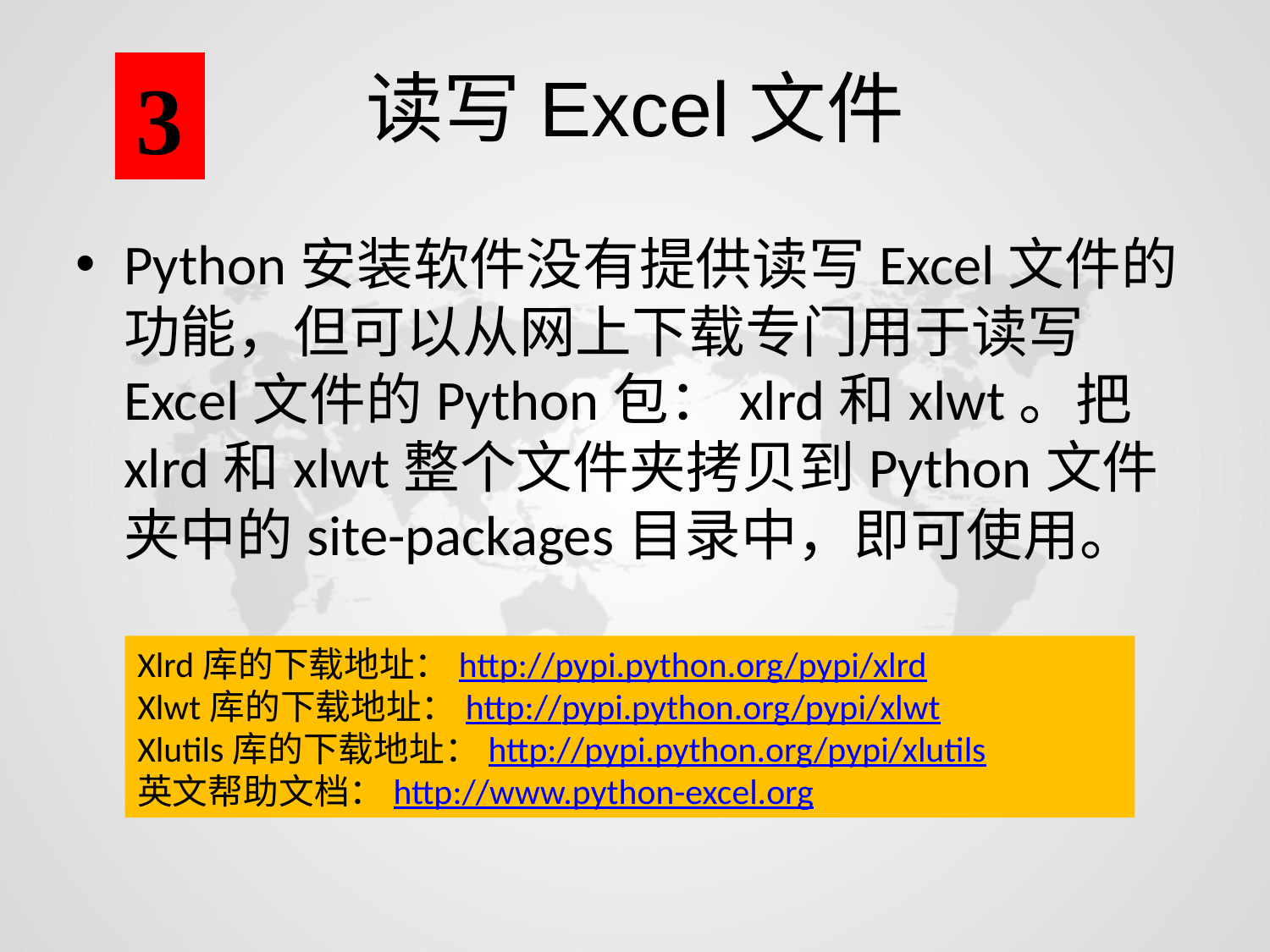

# 读写Excel文件
3
Python安装软件没有提供读写Excel文件的功能，但可以从网上下载专门用于读写Excel文件的Python包：xlrd和xlwt。把xlrd和xlwt整个文件夹拷贝到Python文件夹中的site-packages目录中，即可使用。
Xlrd库的下载地址：http://pypi.python.org/pypi/xlrd
Xlwt库的下载地址：http://pypi.python.org/pypi/xlwt
Xlutils库的下载地址：http://pypi.python.org/pypi/xlutils
英文帮助文档：http://www.python-excel.org